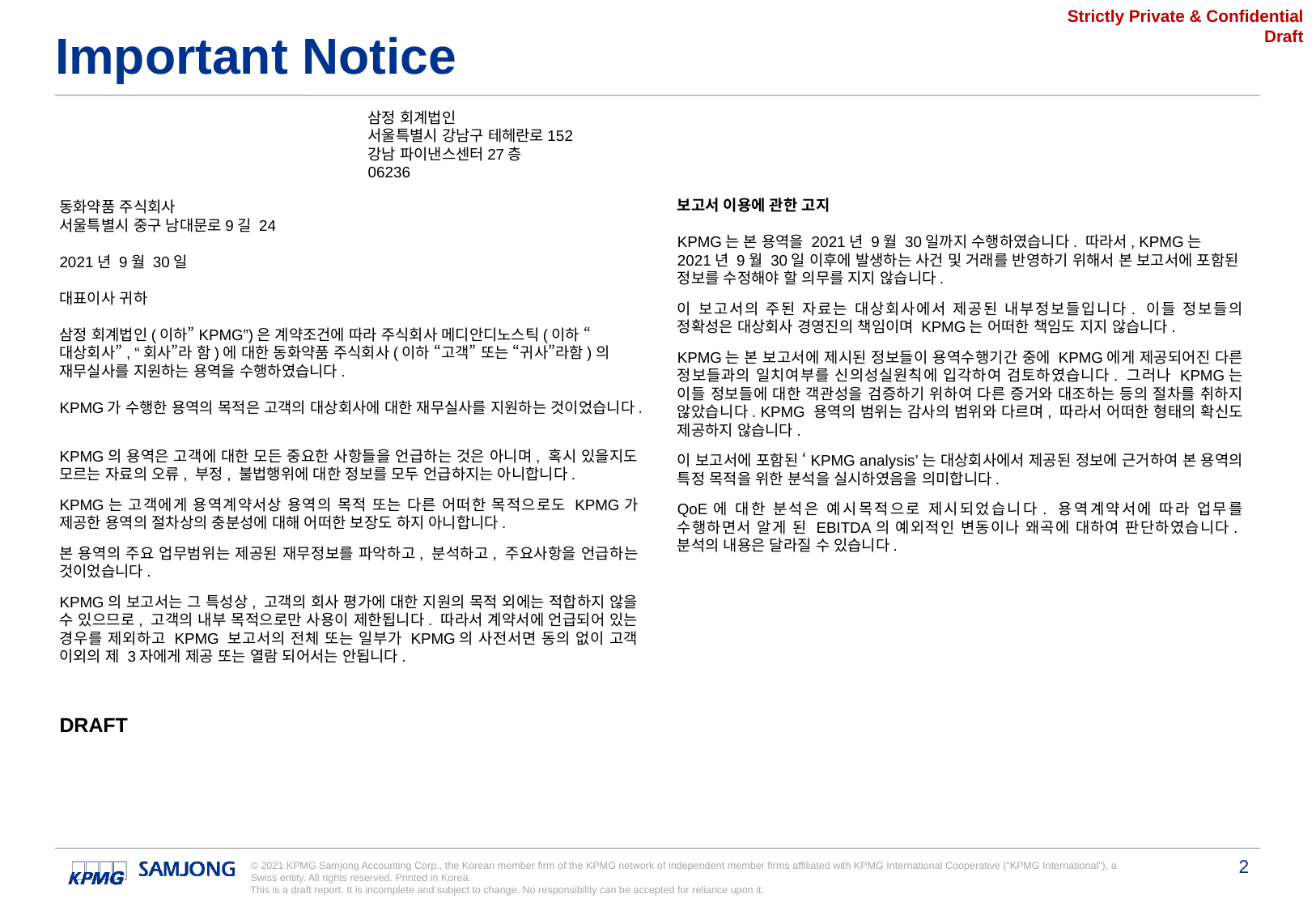

Important Notice
삼정 회계법인
서울특별시 강남구 테헤란로152
강남 파이낸스센터27층
06236
보고서 이용에 관한 고지

KPMG는 본 용역을 2021년 9월 30일까지 수행하였습니다. 따라서, KPMG는 2021년 9월 30일 이후에 발생하는 사건 및 거래를 반영하기 위해서 본 보고서에 포함된 정보를 수정해야 할 의무를 지지 않습니다.
이 보고서의 주된 자료는 대상회사에서 제공된 내부정보들입니다. 이들 정보들의 정확성은 대상회사 경영진의 책임이며 KPMG는 어떠한 책임도 지지 않습니다.
KPMG는 본 보고서에 제시된 정보들이 용역수행기간 중에 KPMG에게 제공되어진 다른 정보들과의 일치여부를 신의성실원칙에 입각하여 검토하였습니다. 그러나 KPMG는 이들 정보들에 대한 객관성을 검증하기 위하여 다른 증거와 대조하는 등의 절차를 취하지 않았습니다. KPMG 용역의 범위는 감사의 범위와 다르며, 따라서 어떠한 형태의 확신도 제공하지 않습니다.
이 보고서에 포함된 ‘KPMG analysis’는 대상회사에서 제공된 정보에 근거하여 본 용역의 특정 목적을 위한 분석을 실시하였음을 의미합니다.
QoE에 대한 분석은 예시목적으로 제시되었습니다. 용역계약서에 따라 업무를 수행하면서 알게 된 EBITDA의 예외적인 변동이나 왜곡에 대하여 판단하였습니다.  분석의 내용은 달라질 수 있습니다.
동화약품 주식회사
서울특별시 중구 남대문로9길 24

2021년 9월 30일

대표이사 귀하

삼정 회계법인(이하”KPMG”)은 계약조건에 따라 주식회사 메디안디노스틱(이하 “대상회사”, “회사”라 함)에 대한 동화약품 주식회사(이하 “고객” 또는 “귀사”라함)의 재무실사를 지원하는 용역을 수행하였습니다.

KPMG가 수행한 용역의 목적은 고객의 대상회사에 대한 재무실사를 지원하는 것이었습니다.

KPMG의 용역은 고객에 대한 모든 중요한 사항들을 언급하는 것은 아니며, 혹시 있을지도 모르는 자료의 오류, 부정, 불법행위에 대한 정보를 모두 언급하지는 아니합니다.
KPMG는 고객에게 용역계약서상 용역의 목적 또는 다른 어떠한 목적으로도 KPMG가 제공한 용역의 절차상의 충분성에 대해 어떠한 보장도 하지 아니합니다.
본 용역의 주요 업무범위는 제공된 재무정보를 파악하고, 분석하고, 주요사항을 언급하는 것이었습니다.
KPMG의 보고서는 그 특성상, 고객의 회사 평가에 대한 지원의 목적 외에는 적합하지 않을 수 있으므로, 고객의 내부 목적으로만 사용이 제한됩니다. 따라서 계약서에 언급되어 있는 경우를 제외하고 KPMG 보고서의 전체 또는 일부가 KPMG의 사전서면 동의 없이 고객 이외의 제 3자에게 제공 또는 열람 되어서는 안됩니다.

DRAFT